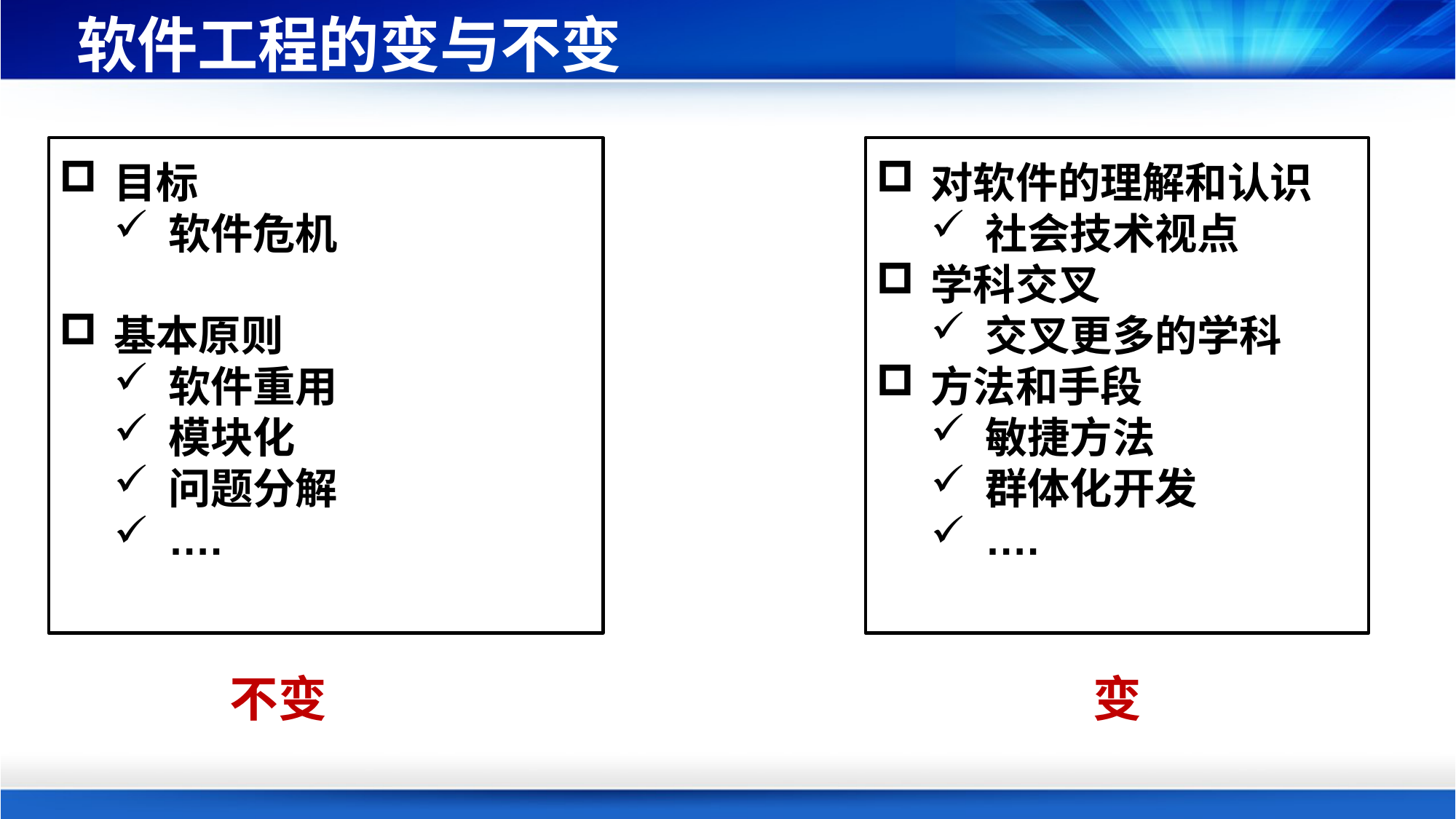

# 软件工程的变与不变
对软件的理解和认识
社会技术视点
学科交叉
交叉更多的学科
方法和手段
敏捷方法
群体化开发
….

目标
软件危机

基本原则
软件重用
模块化
问题分解
….

不变
变